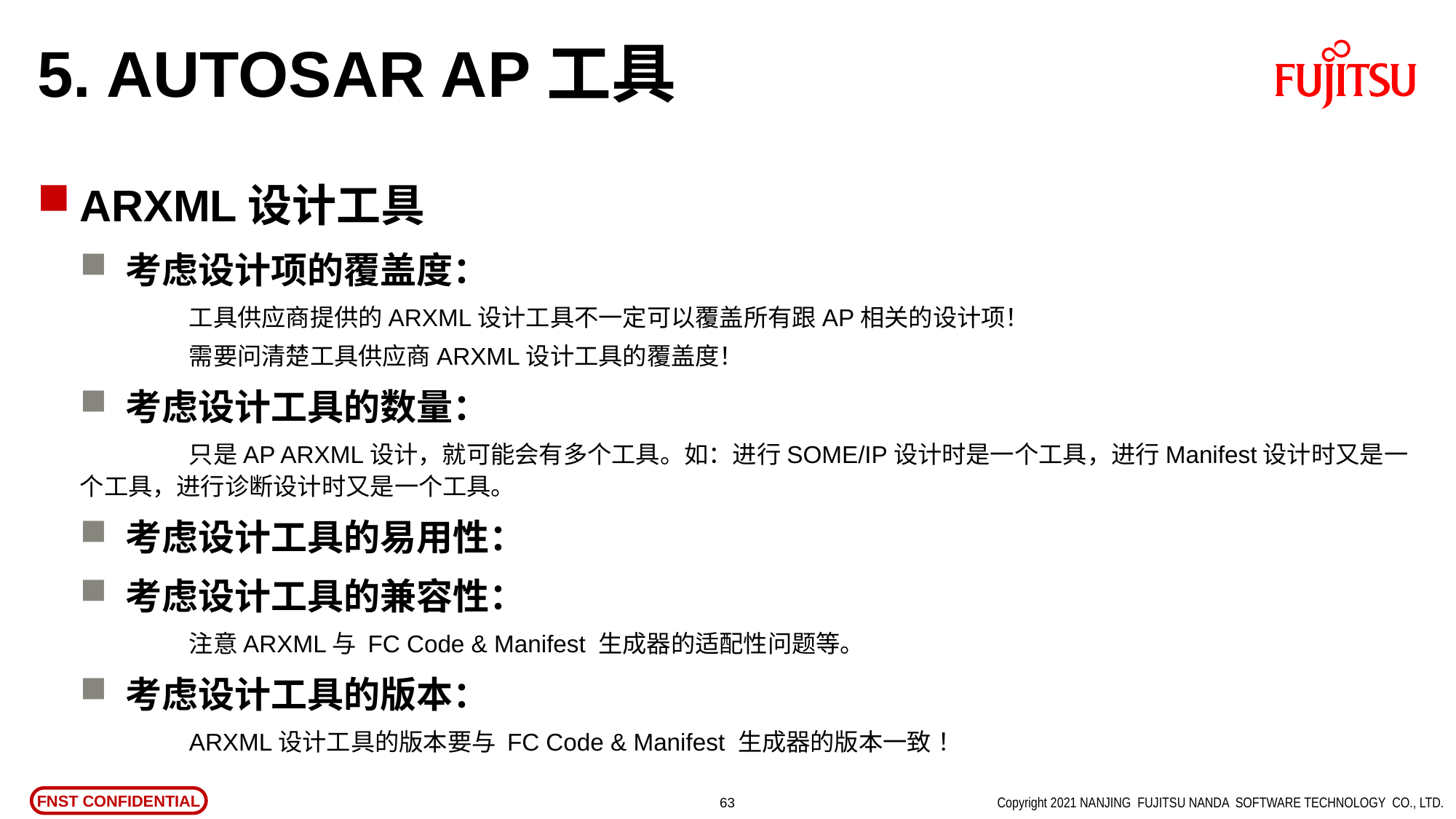

# 5. AUTOSAR AP工具
ARXML设计工具
考虑设计项的覆盖度：
	工具供应商提供的ARXML设计工具不一定可以覆盖所有跟AP相关的设计项！
	需要问清楚工具供应商ARXML设计工具的覆盖度！
考虑设计工具的数量：
	只是AP ARXML设计，就可能会有多个工具。如：进行SOME/IP设计时是一个工具，进行Manifest设计时又是一个工具，进行诊断设计时又是一个工具。
考虑设计工具的易用性：
考虑设计工具的兼容性：
	注意ARXML与 FC Code & Manifest 生成器的适配性问题等。
考虑设计工具的版本：
	ARXML设计工具的版本要与 FC Code & Manifest 生成器的版本一致！

Copyright 2021 NANJING  FUJITSU NANDA  SOFTWARE TECHNOLOGY  CO., LTD.
63